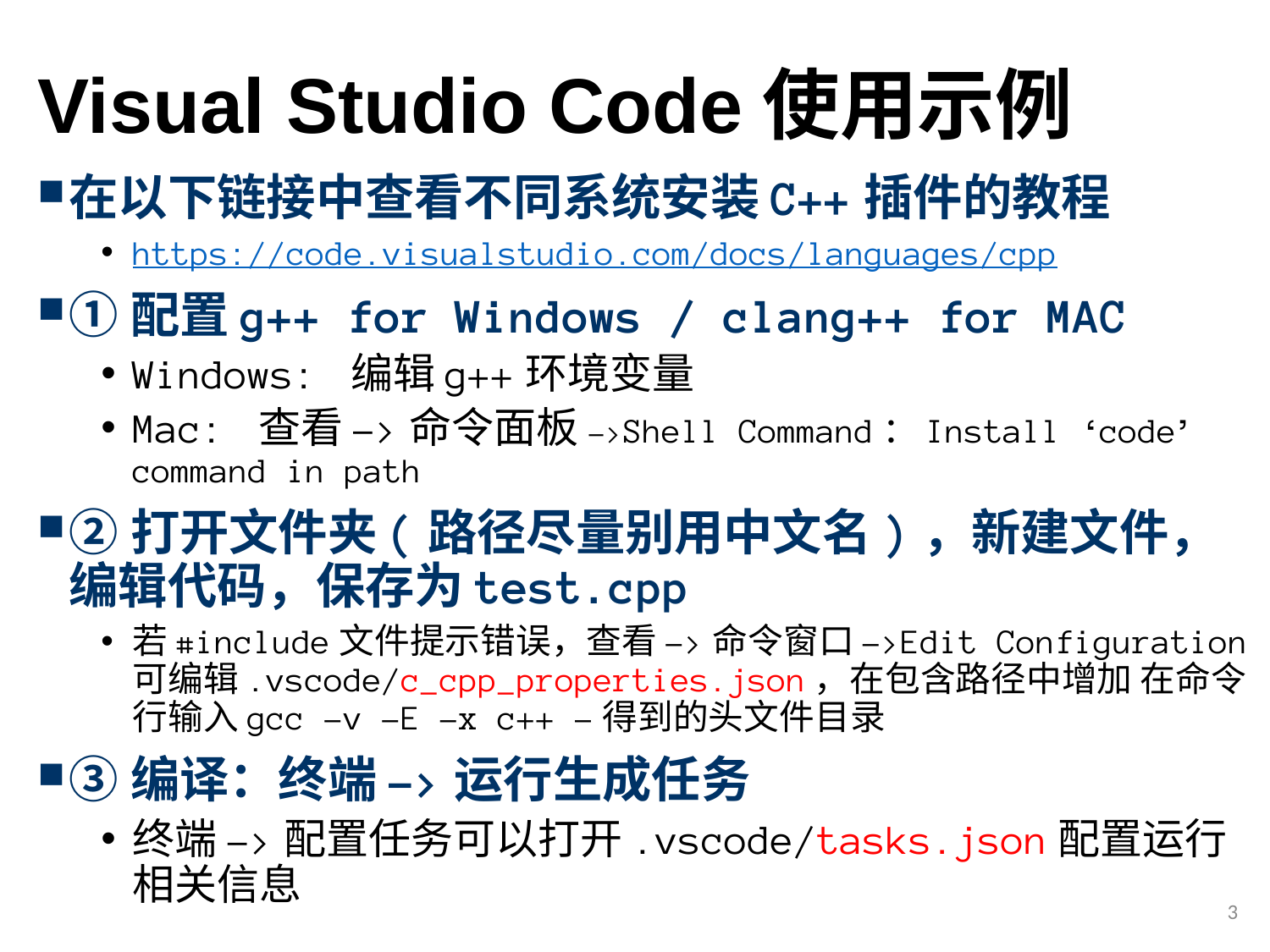

# Visual Studio Code使用示例
在以下链接中查看不同系统安装C++插件的教程
https://code.visualstudio.com/docs/languages/cpp
①配置g++ for Windows / clang++ for MAC
Windows: 编辑g++环境变量
Mac: 查看->命令面板->Shell Command：Install ‘code’ command in path
②打开文件夹(路径尽量别用中文名)，新建文件，编辑代码，保存为test.cpp
若#include文件提示错误，查看->命令窗口->Edit Configuration可编辑.vscode/c_cpp_properties.json，在包含路径中增加 在命令行输入gcc -v -E -x c++ -得到的头文件目录
③编译：终端->运行生成任务
终端->配置任务可以打开.vscode/tasks.json配置运行相关信息
3